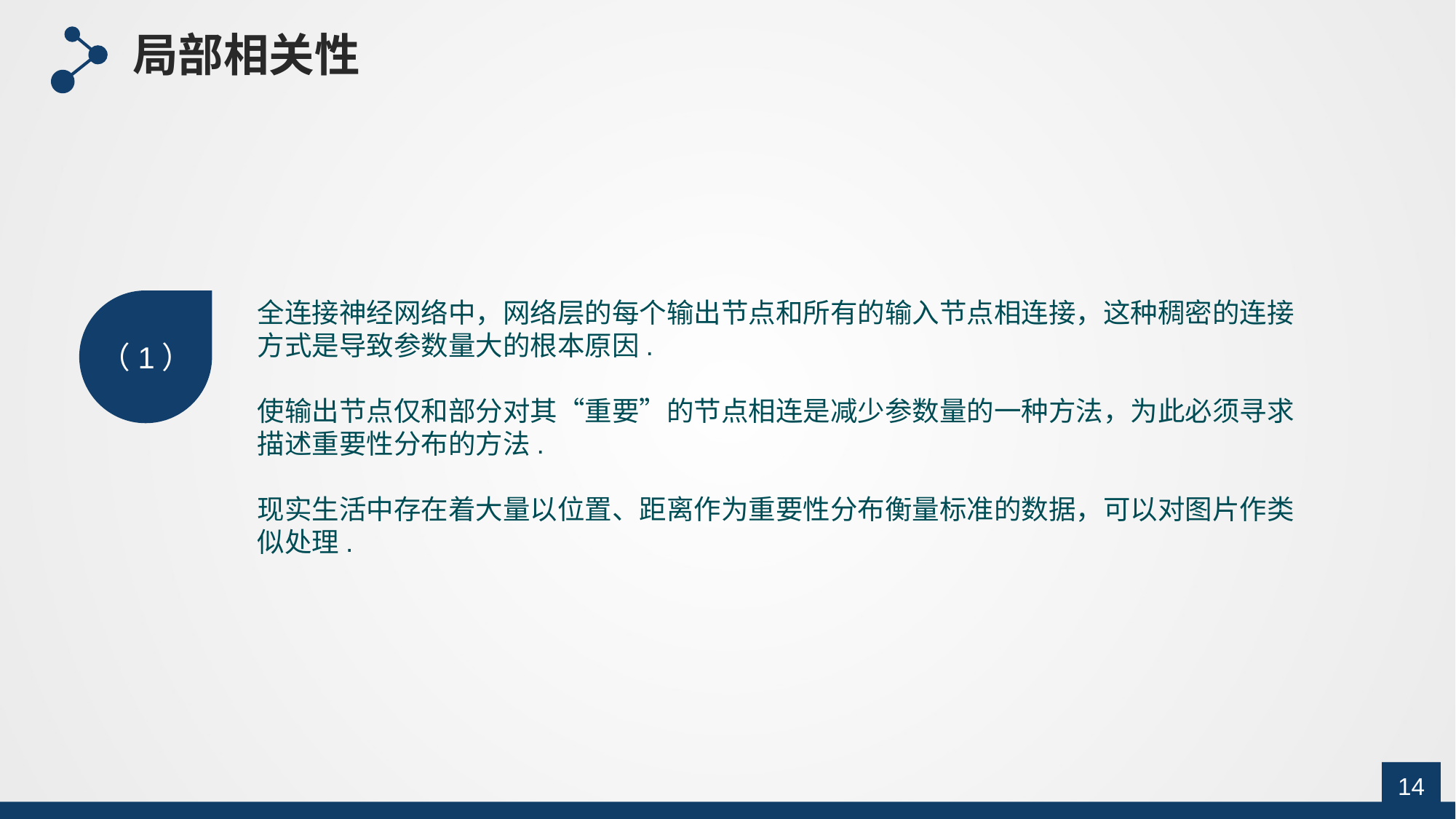

局部相关性

全连接神经网络中，网络层的每个输出节点和所有的输入节点相连接，这种稠密的连接方式是导致参数量大的根本原因.

使输出节点仅和部分对其“重要”的节点相连是减少参数量的一种方法，为此必须寻求描述重要性分布的方法.

现实生活中存在着大量以位置、距离作为重要性分布衡量标准的数据，可以对图片作类似处理.
（1）